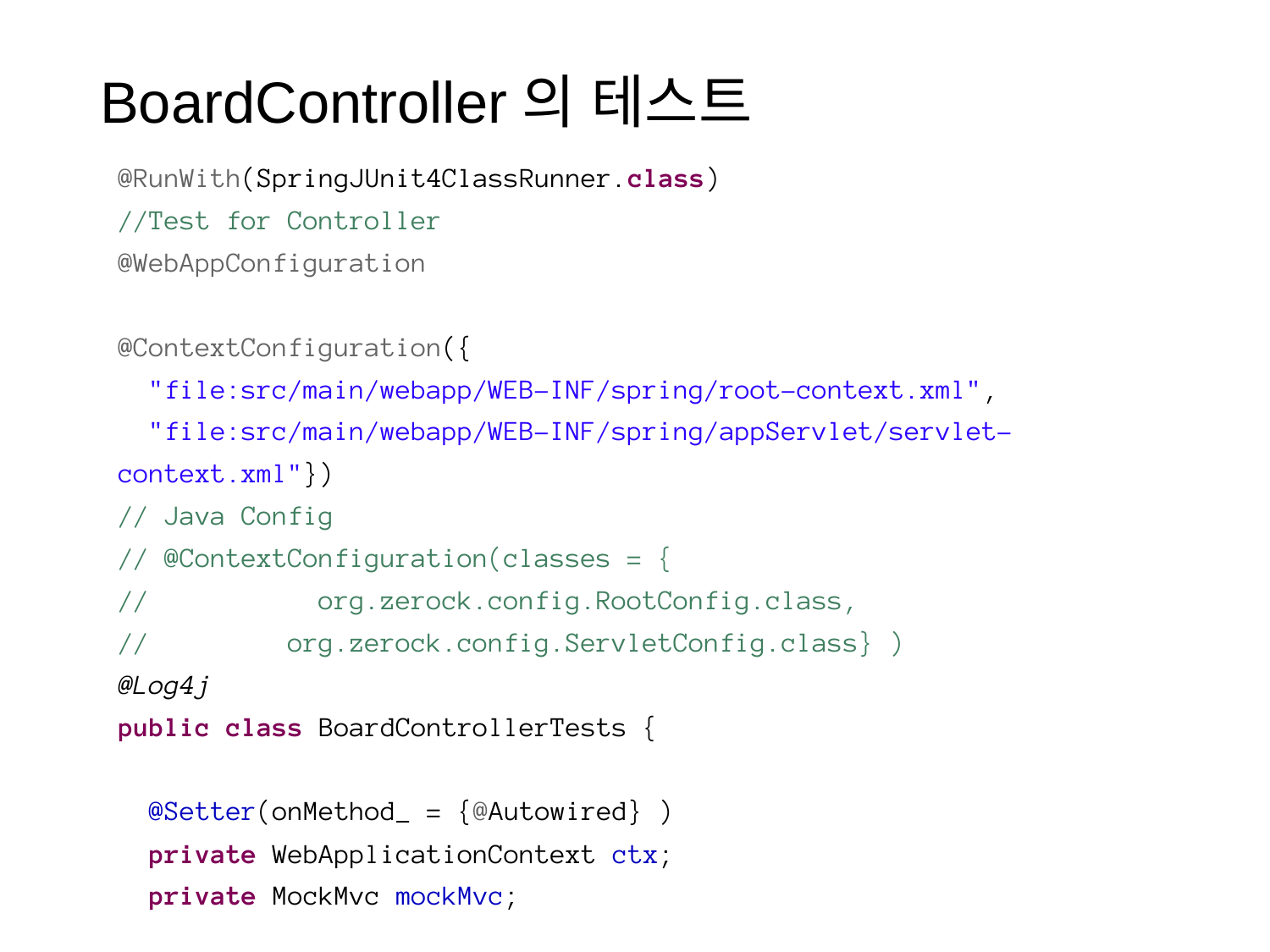

# BoardController의 테스트
@RunWith(SpringJUnit4ClassRunner.class)
//Test for Controller
@WebAppConfiguration

@ContextConfiguration({
  "file:src/main/webapp/WEB-INF/spring/root-context.xml",
  "file:src/main/webapp/WEB-INF/spring/appServlet/servlet-context.xml"})
// Java Config
// @ContextConfiguration(classes = {
//           org.zerock.config.RootConfig.class,
//         org.zerock.config.ServletConfig.class} )
@Log4j
public class BoardControllerTests {

  @Setter(onMethod_ = {@Autowired} )
  private WebApplicationContext ctx;
  private MockMvc mockMvc;